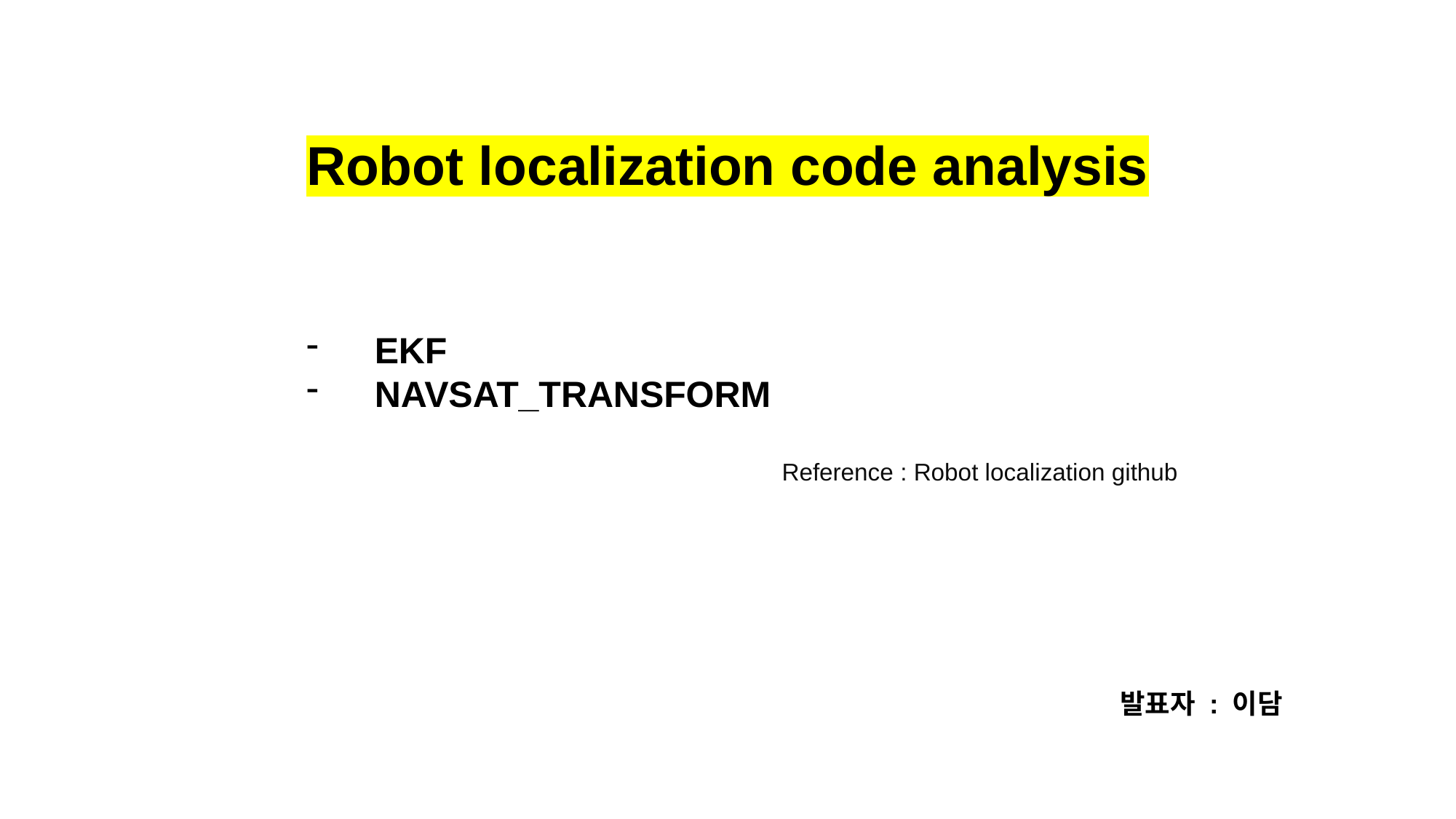

Robot localization code analysis

EKF
NAVSAT_TRANSFORM
Reference : Robot localization github
발표자 : 이담